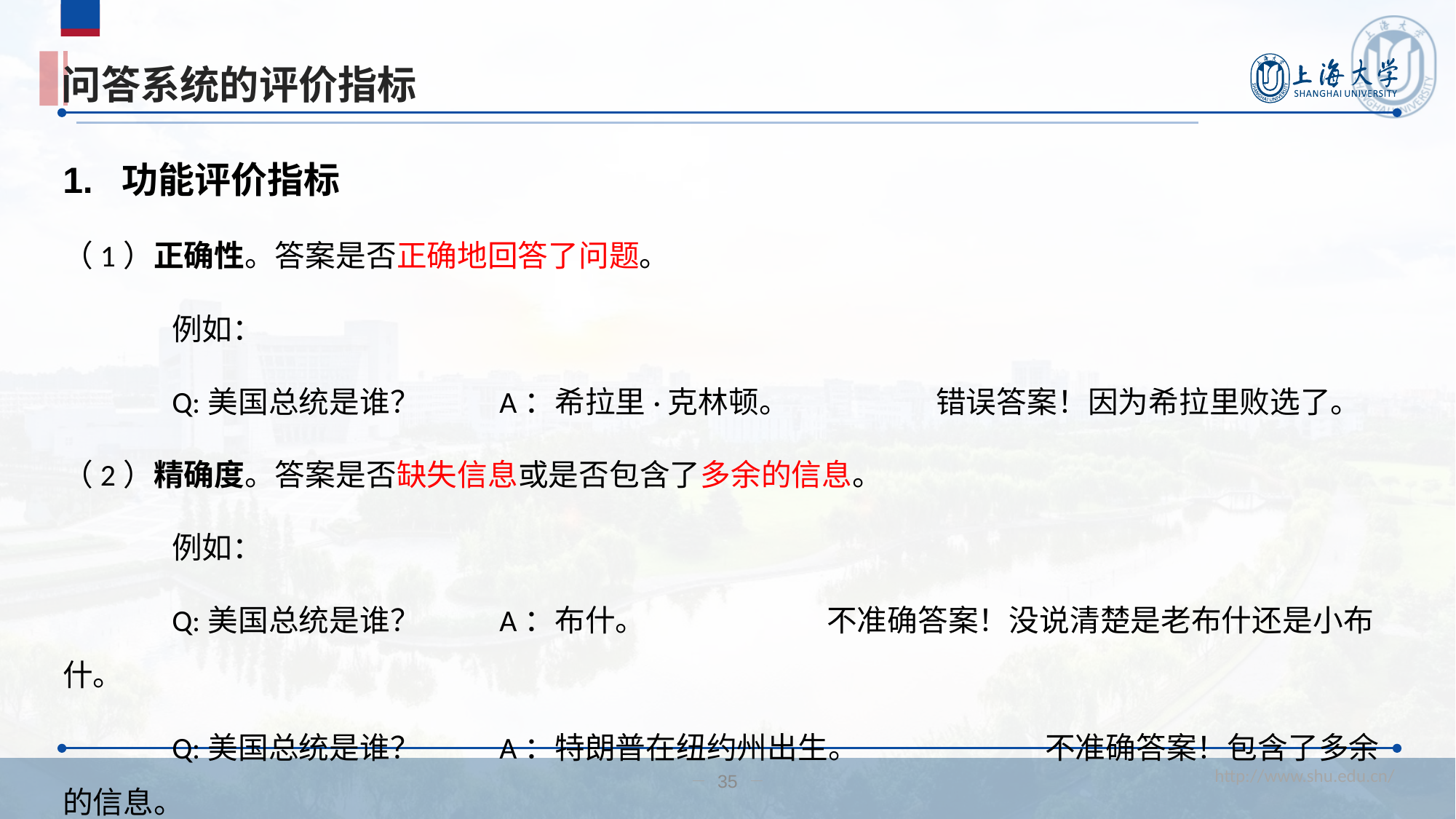

# 问答系统的评价指标
1.  功能评价指标
（1）正确性。答案是否正确地回答了问题。
	例如：
	Q:美国总统是谁？	A：希拉里·克林顿。		错误答案！因为希拉里败选了。
（2）精确度。答案是否缺失信息或是否包含了多余的信息。
	例如：
	Q:美国总统是谁？	A：布什。		不准确答案！没说清楚是老布什还是小布什。
	Q:美国总统是谁？	A：特朗普在纽约州出生。		不准确答案！包含了多余的信息。

35